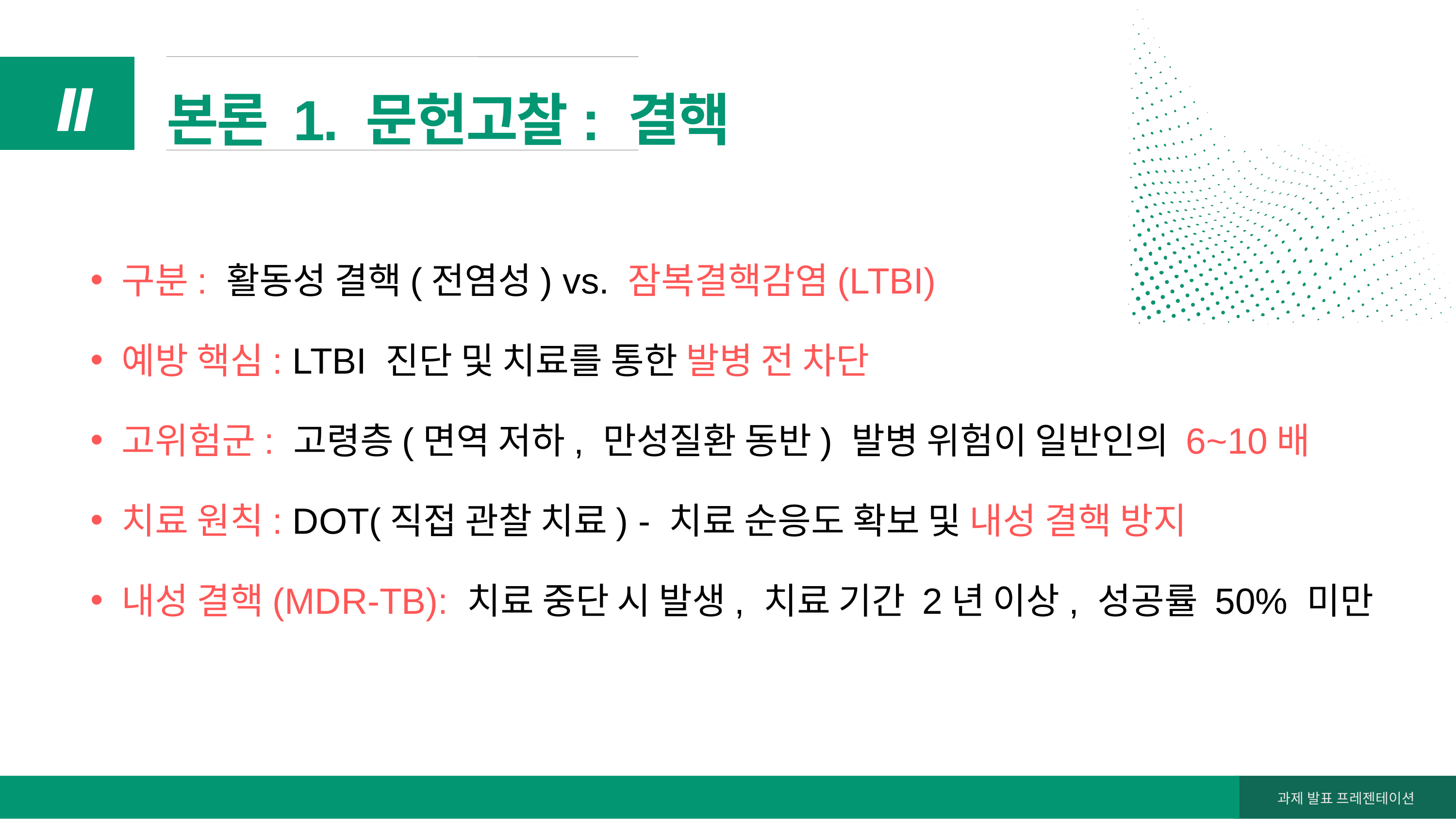

본론 1. 문헌고찰: 결핵
Ⅱ

구분: 활동성 결핵(전염성) vs. 잠복결핵감염(LTBI)
예방 핵심: LTBI 진단 및 치료를 통한 발병 전 차단
고위험군: 고령층(면역 저하, 만성질환 동반) 발병 위험이 일반인의 6~10배
치료 원칙: DOT(직접 관찰 치료) - 치료 순응도 확보 및 내성 결핵 방지
내성 결핵(MDR-TB): 치료 중단 시 발생, 치료 기간 2년 이상, 성공률 50% 미만

과제 발표 프레젠테이션